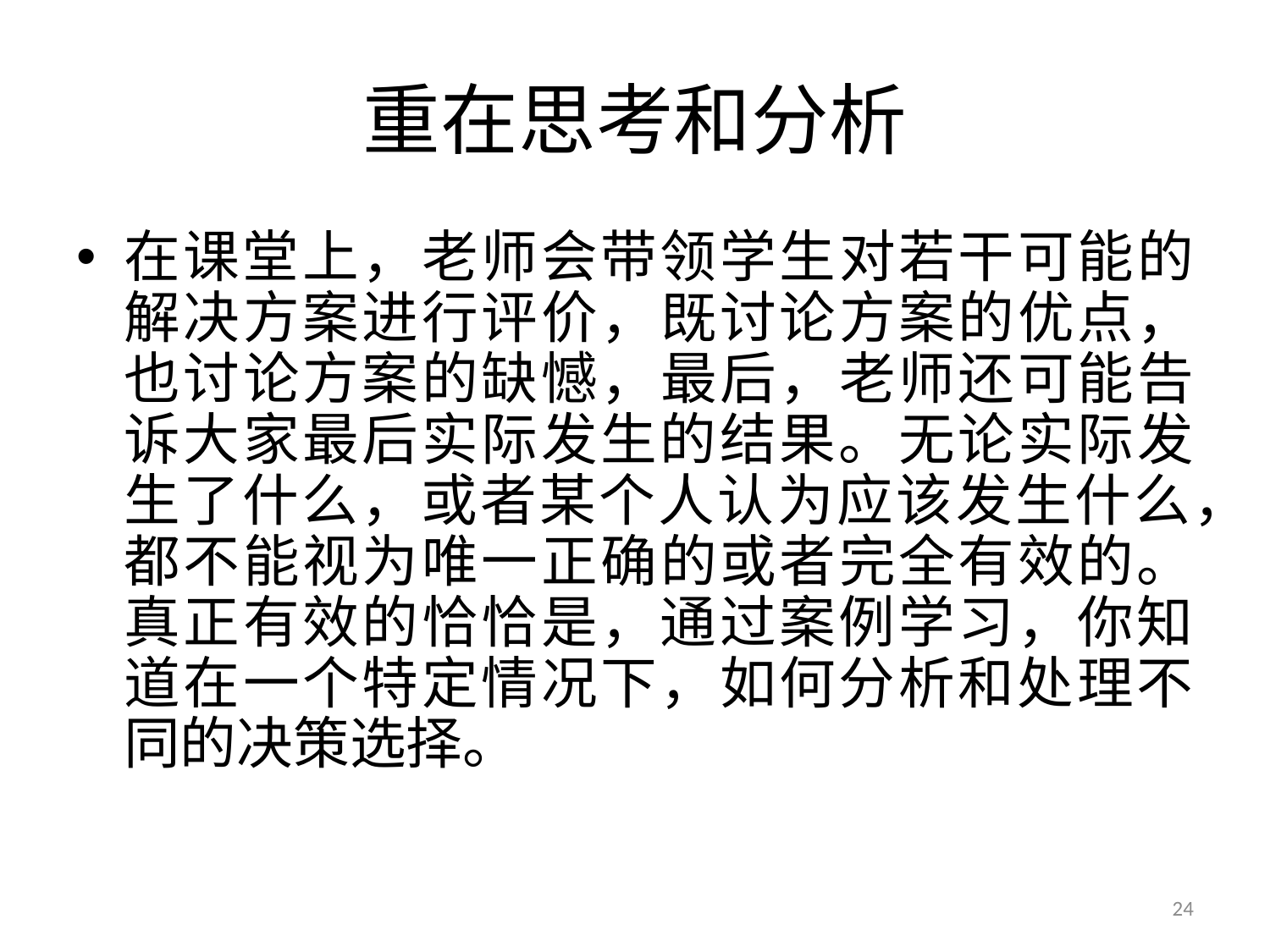

# 重在思考和分析
在课堂上，老师会带领学生对若干可能的解决方案进行评价，既讨论方案的优点，也讨论方案的缺憾，最后，老师还可能告诉大家最后实际发生的结果。无论实际发生了什么，或者某个人认为应该发生什么，都不能视为唯一正确的或者完全有效的。真正有效的恰恰是，通过案例学习，你知道在一个特定情况下，如何分析和处理不同的决策选择。
24